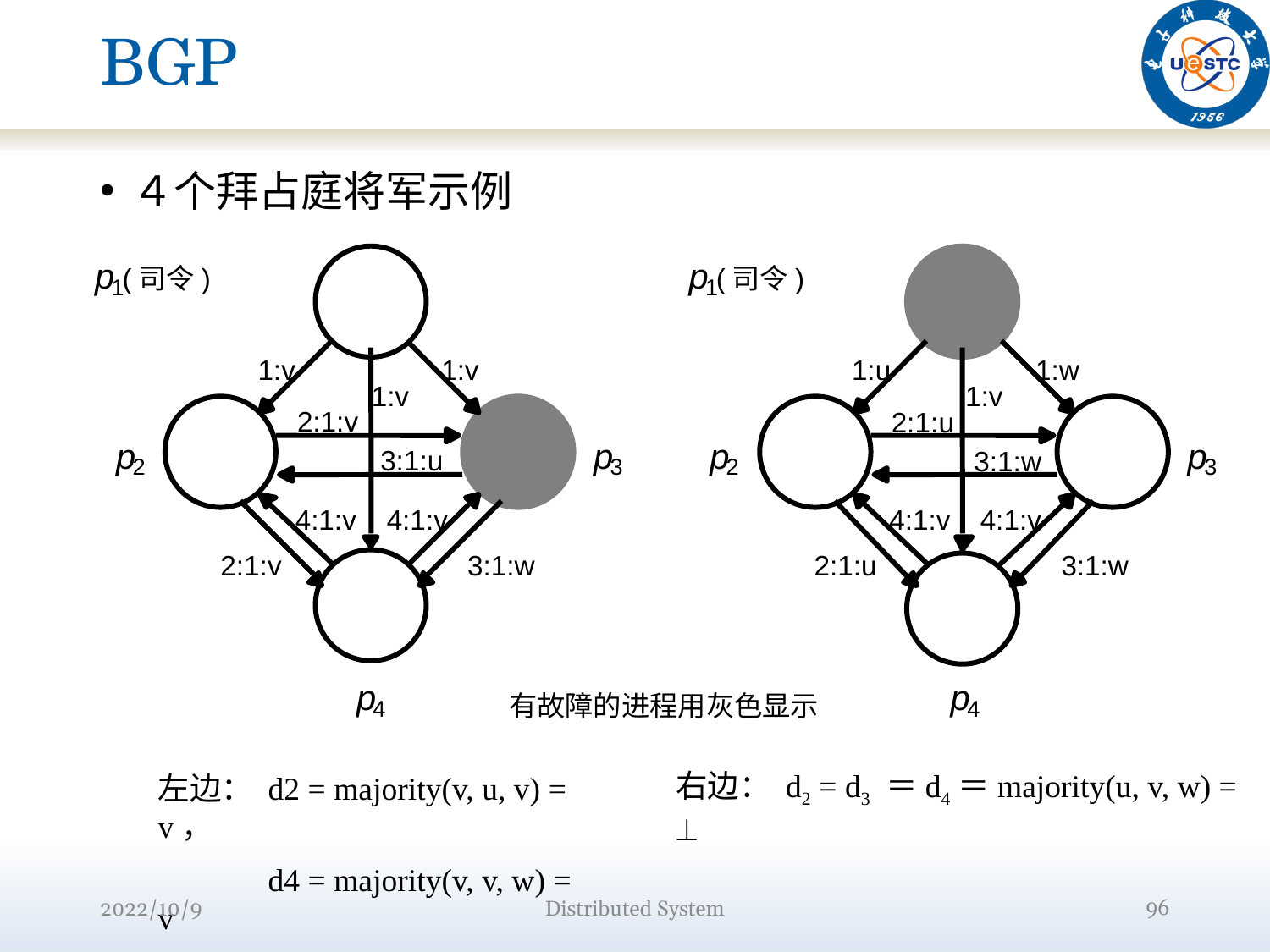

# BGP
４个拜占庭将军示例

p
p
(司令)
(司令)
1
1

1:v
1:v
1:u
1:w
1:v
1:v

2:1:v
2:1:u

p
p
p
p

3:1:u
3:1:w
2
3
2
3

4:1:v
4:1:v
4:1:v
4:1:v

2:1:v
3:1:w
2:1:u
3:1:w

p
p
有故障的进程用灰色显示
4
4
右边： d2 = d3 ＝d4＝majority(u, v, w) = ⊥
左边： d2 = majority(v, u, v) = v，
　　　 d4 = majority(v, v, w) = v
2022/10/9
Distributed System
96